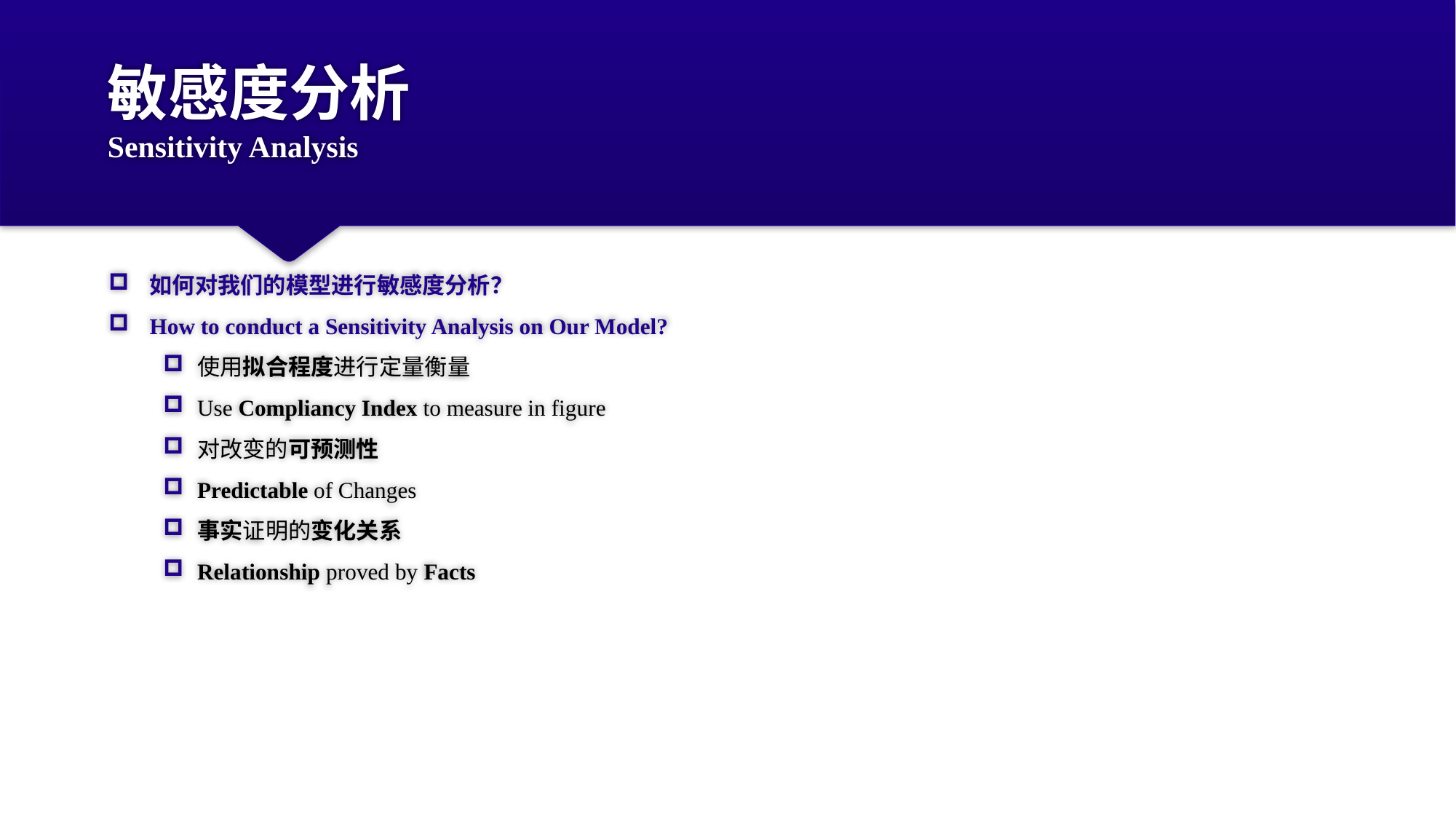

# 敏感度分析 Sensitivity Analysis
如何对我们的模型进行敏感度分析？
How to conduct a Sensitivity Analysis on Our Model?
使用拟合程度进行定量衡量
Use Compliancy Index to measure in figure
对改变的可预测性
Predictable of Changes
事实证明的变化关系
Relationship proved by Facts